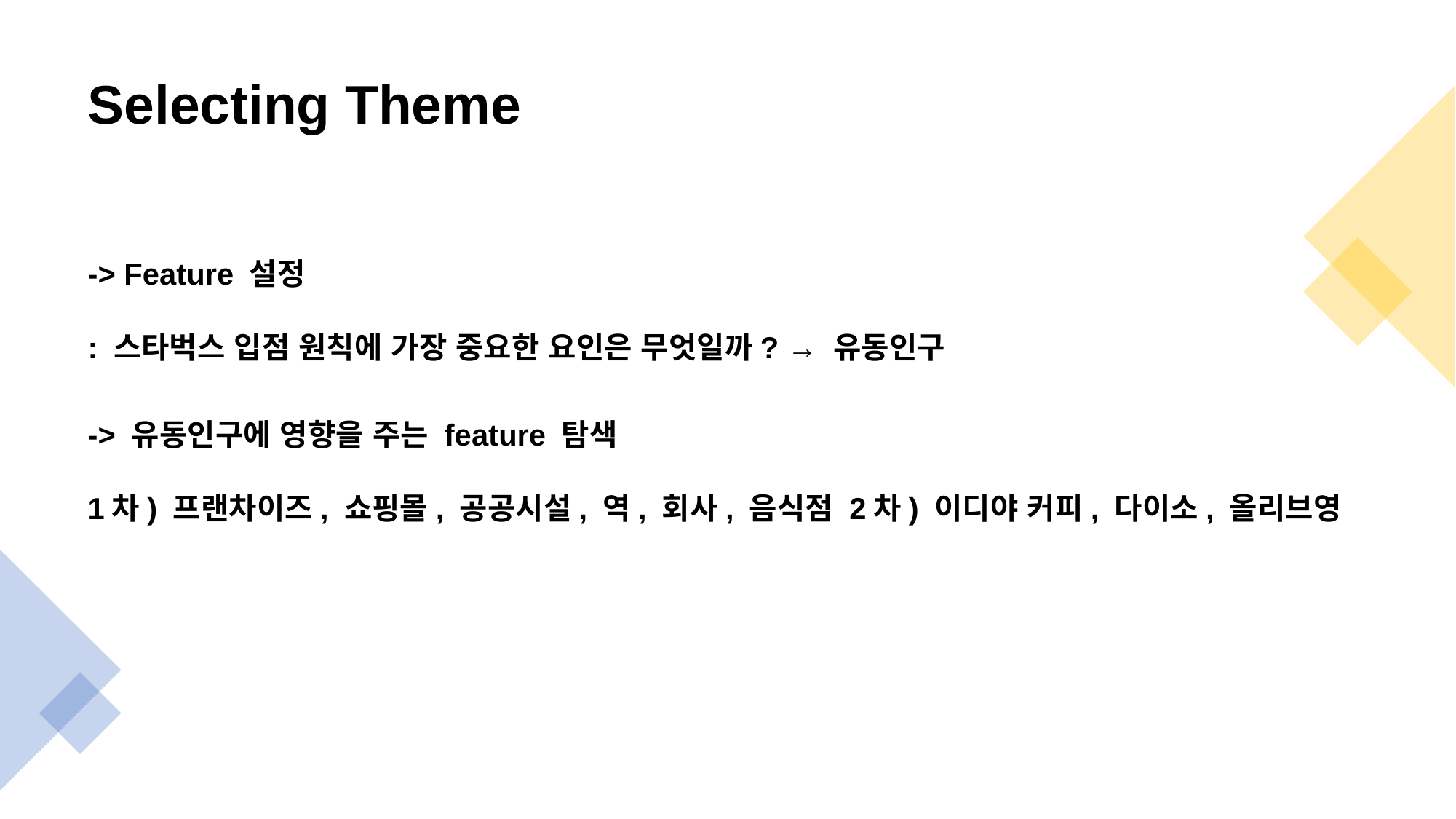

# Selecting Theme

-> Feature 설정
: 스타벅스 입점 원칙에 가장 중요한 요인은 무엇일까? → 유동인구
-> 유동인구에 영향을 주는 feature 탐색
1차) 프랜차이즈, 쇼핑몰, 공공시설, 역, 회사, 음식점 2차) 이디야 커피, 다이소, 올리브영